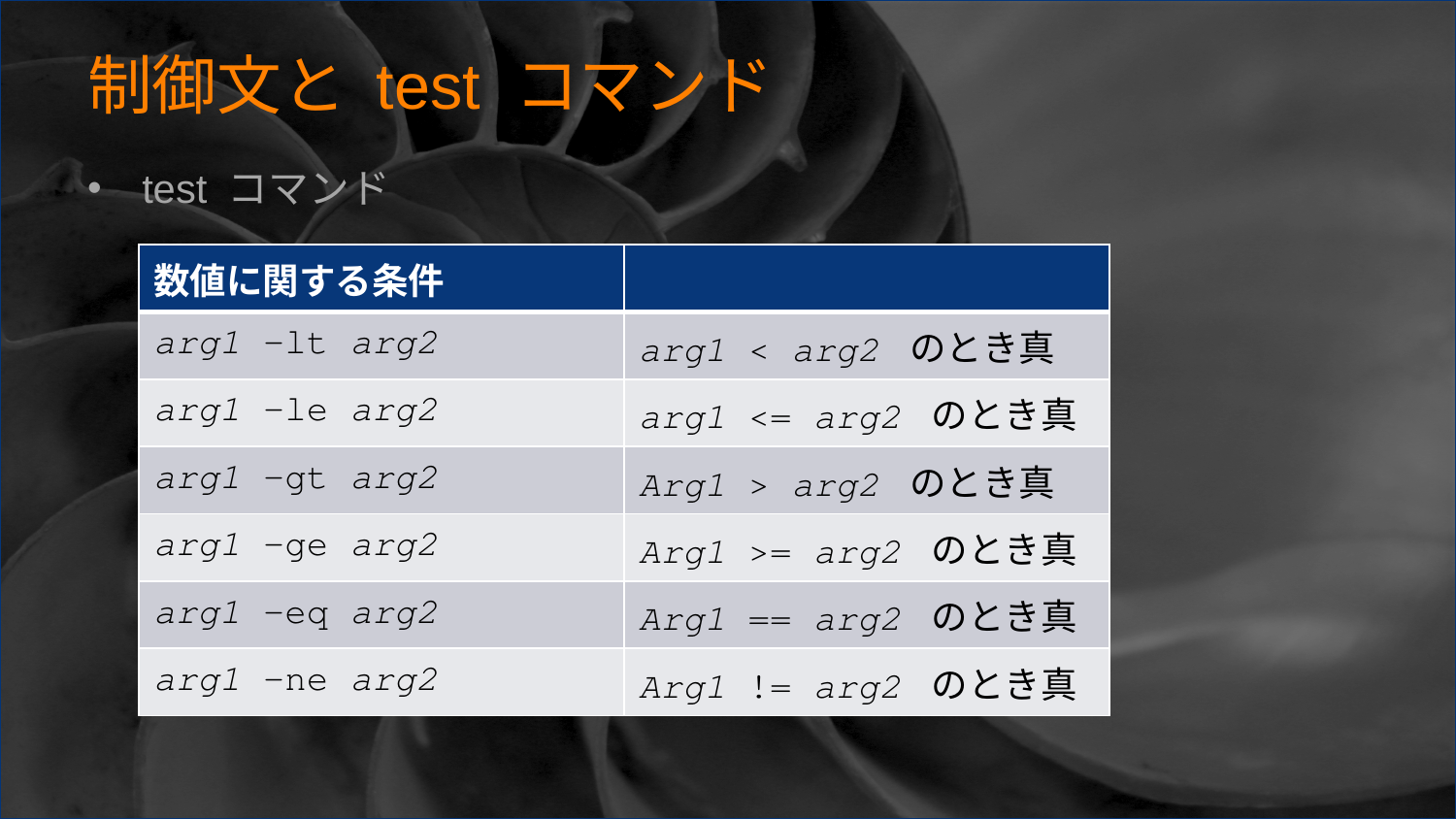

# 制御文と test コマンド
test コマンド
| 数値に関する条件 |  |
| --- | --- |
| arg1 –lt arg2 | arg1 < arg2 のとき真 |
| arg1 –le arg2 | arg1 <= arg2 のとき真 |
| arg1 –gt arg2 | Arg1 > arg2 のとき真 |
| arg1 –ge arg2 | Arg1 >= arg2 のとき真 |
| arg1 –eq arg2 | Arg1 == arg2 のとき真 |
| arg1 –ne arg2 | Arg1 != arg2 のとき真 |